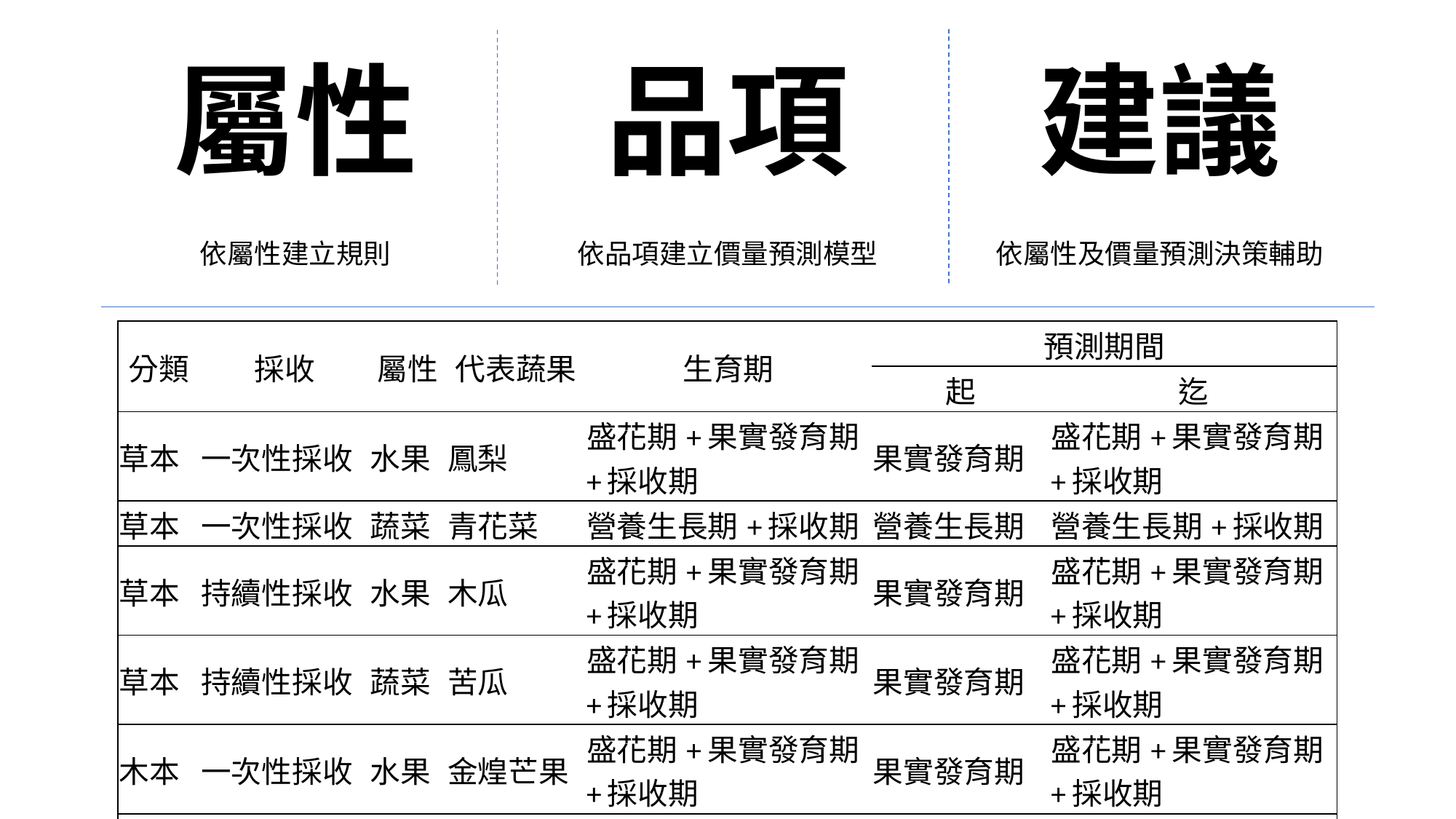

品項
建議
屬性
依屬性建立規則
依品項建立價量預測模型
依屬性及價量預測決策輔助
| 分類 | 採收 | 屬性 | 代表蔬果 | 生育期 | 預測期間 |  |
| --- | --- | --- | --- | --- | --- | --- |
|  |  |  |  |  | 起 | 迄 |
| 草本 | 一次性採收 | 水果 | 鳳梨 | 盛花期+果實發育期+採收期 | 果實發育期 | 盛花期+果實發育期+採收期 |
| 草本 | 一次性採收 | 蔬菜 | 青花菜 | 營養生長期+採收期 | 營養生長期 | 營養生長期+採收期 |
| 草本 | 持續性採收 | 水果 | 木瓜 | 盛花期+果實發育期+採收期 | 果實發育期 | 盛花期+果實發育期+採收期 |
| 草本 | 持續性採收 | 蔬菜 | 苦瓜 | 盛花期+果實發育期+採收期 | 果實發育期 | 盛花期+果實發育期+採收期 |
| 木本 | 一次性採收 | 水果 | 金煌芒果 | 盛花期+果實發育期+採收期 | 果實發育期 | 盛花期+果實發育期+採收期 |
| 木本 | 持續性採收 | 水果 | 番石榴 | 盛花期+果實發育期+採收期 | 果實發育期 | 盛花期+果實發育期+採收期 |